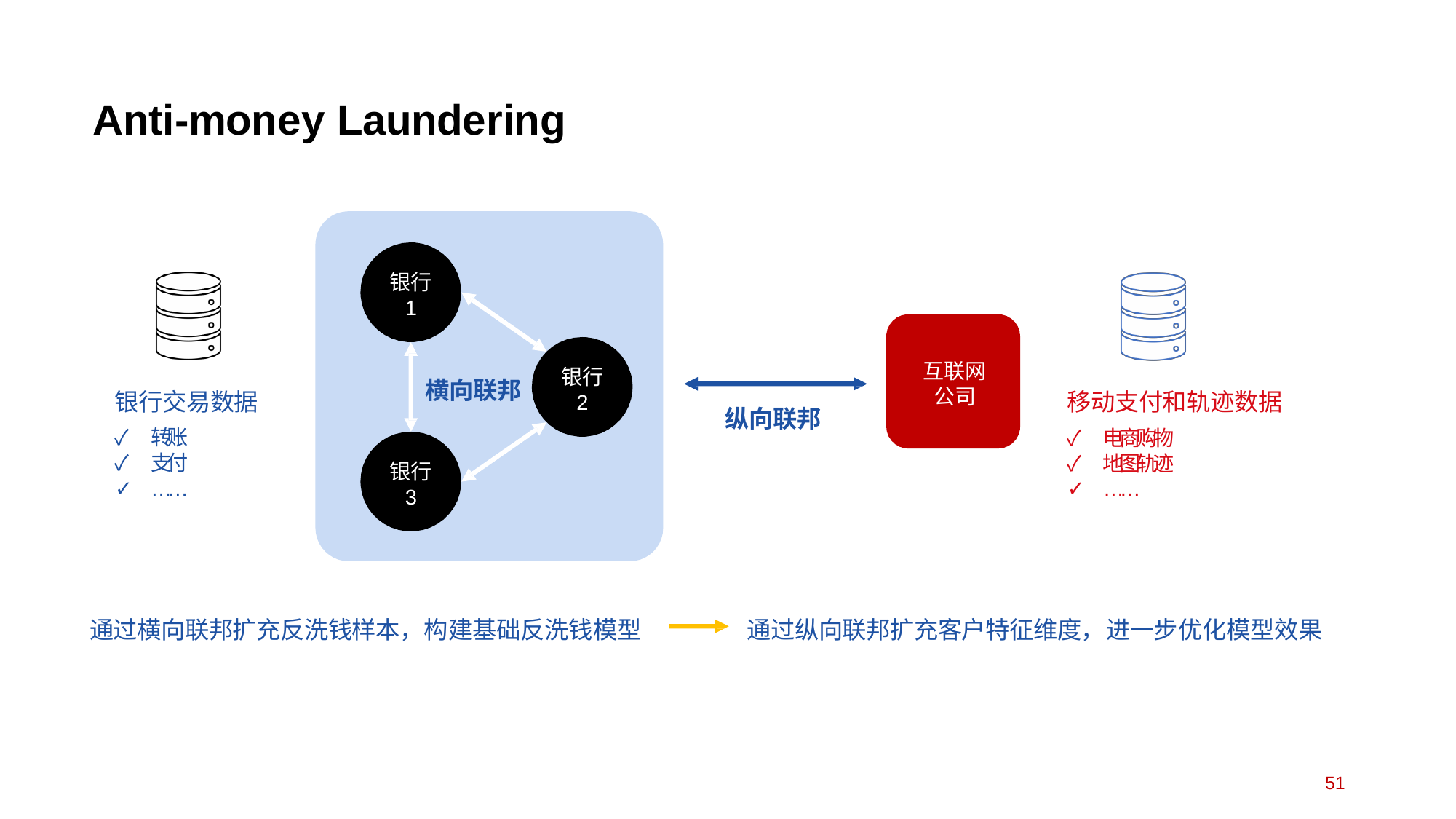

Anti-money Laundering

银行
1

互联网 公司
银行
2
横向联邦

银行交易数据
移动支付和轨迹数据
纵向联邦

✓	转账
✓	支付
✓	……
✓	电商购物
✓	地图轨迹
✓	……

银行
3
通过横向联邦扩充反洗钱样本，构建基础反洗钱模型
通过纵向联邦扩充客户特征维度，进一步优化模型效果

51